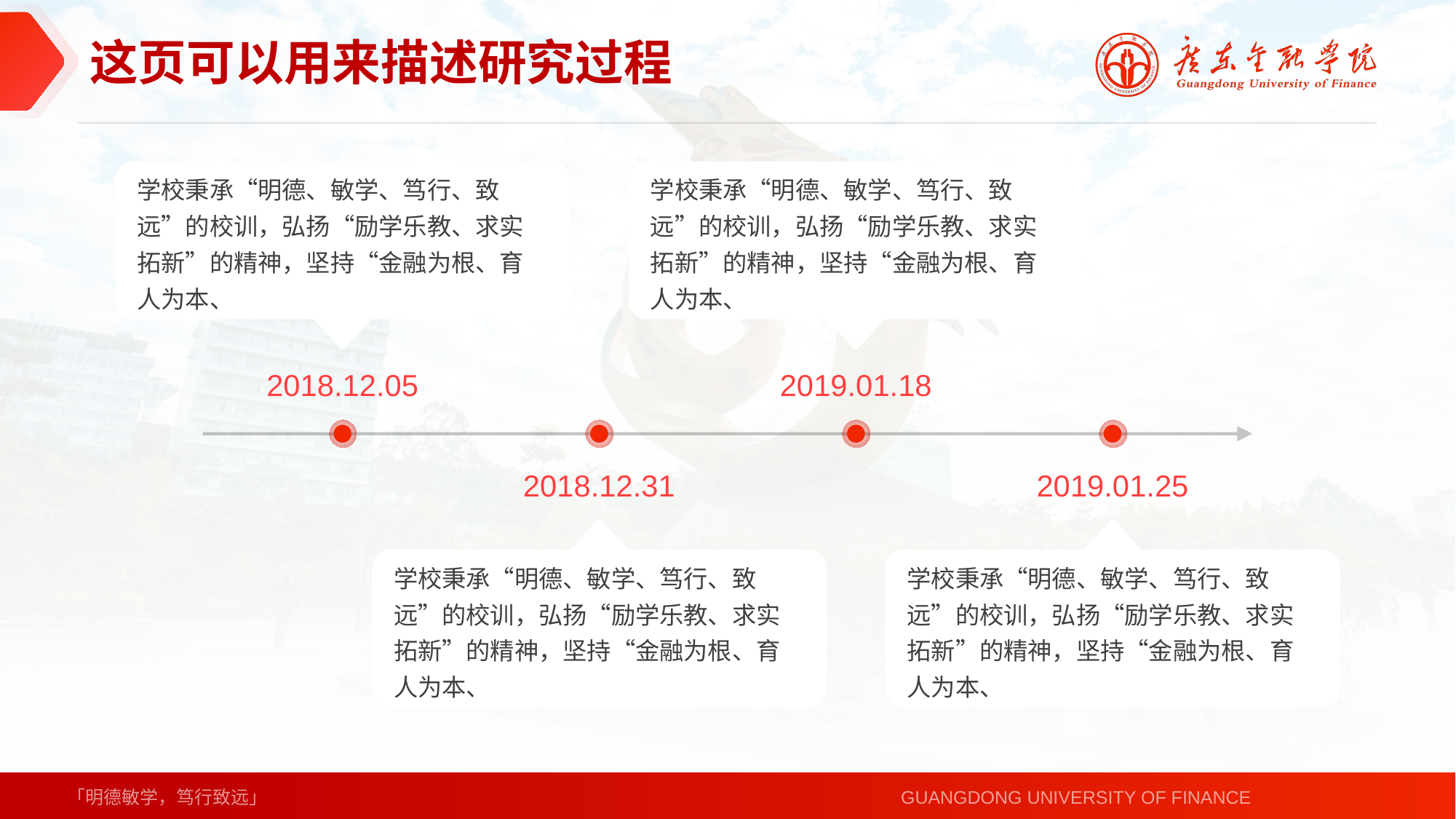

这页可以用来描述研究过程

学校秉承“明德、敏学、笃行、致远”的校训，弘扬“励学乐教、求实拓新”的精神，坚持“金融为根、育人为本、
学校秉承“明德、敏学、笃行、致远”的校训，弘扬“励学乐教、求实拓新”的精神，坚持“金融为根、育人为本、
2018.12.05
2019.01.18

2018.12.31
2019.01.25

学校秉承“明德、敏学、笃行、致远”的校训，弘扬“励学乐教、求实拓新”的精神，坚持“金融为根、育人为本、
学校秉承“明德、敏学、笃行、致远”的校训，弘扬“励学乐教、求实拓新”的精神，坚持“金融为根、育人为本、